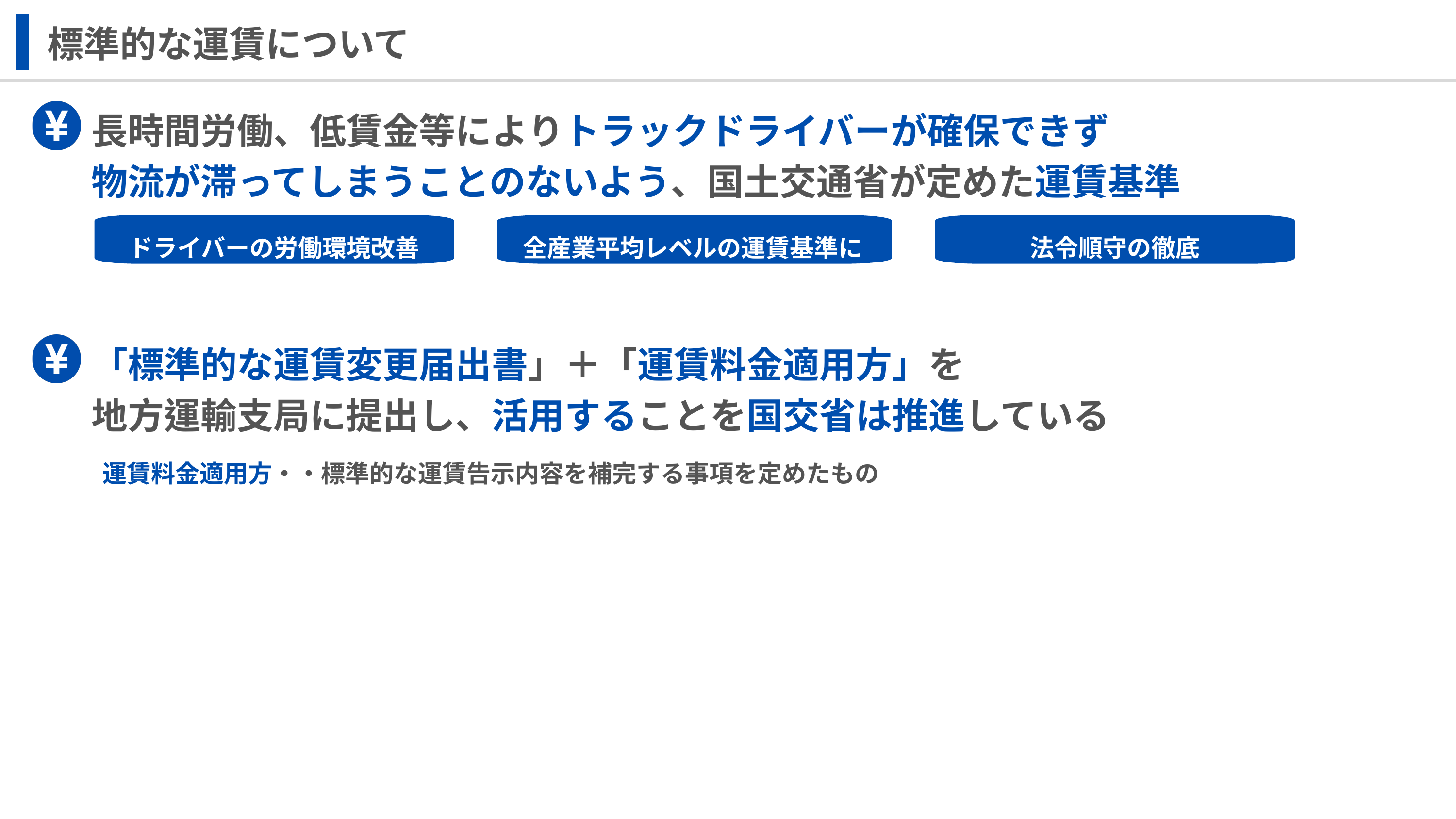

標準的な運賃について

長時間労働、低賃金等によりトラックドライバーが確保できず
物流が滞ってしまうことのないよう、国土交通省が定めた運賃基準

ドライバーの労働環境改善
全産業平均レベルの運賃基準に
法令順守の徹底

「標準的な運賃変更届出書」＋「運賃料金適用方」を
地方運輸支局に提出し、活用することを国交省は推進している
 運賃料金適用方・・標準的な運賃告示内容を補完する事項を定めたもの